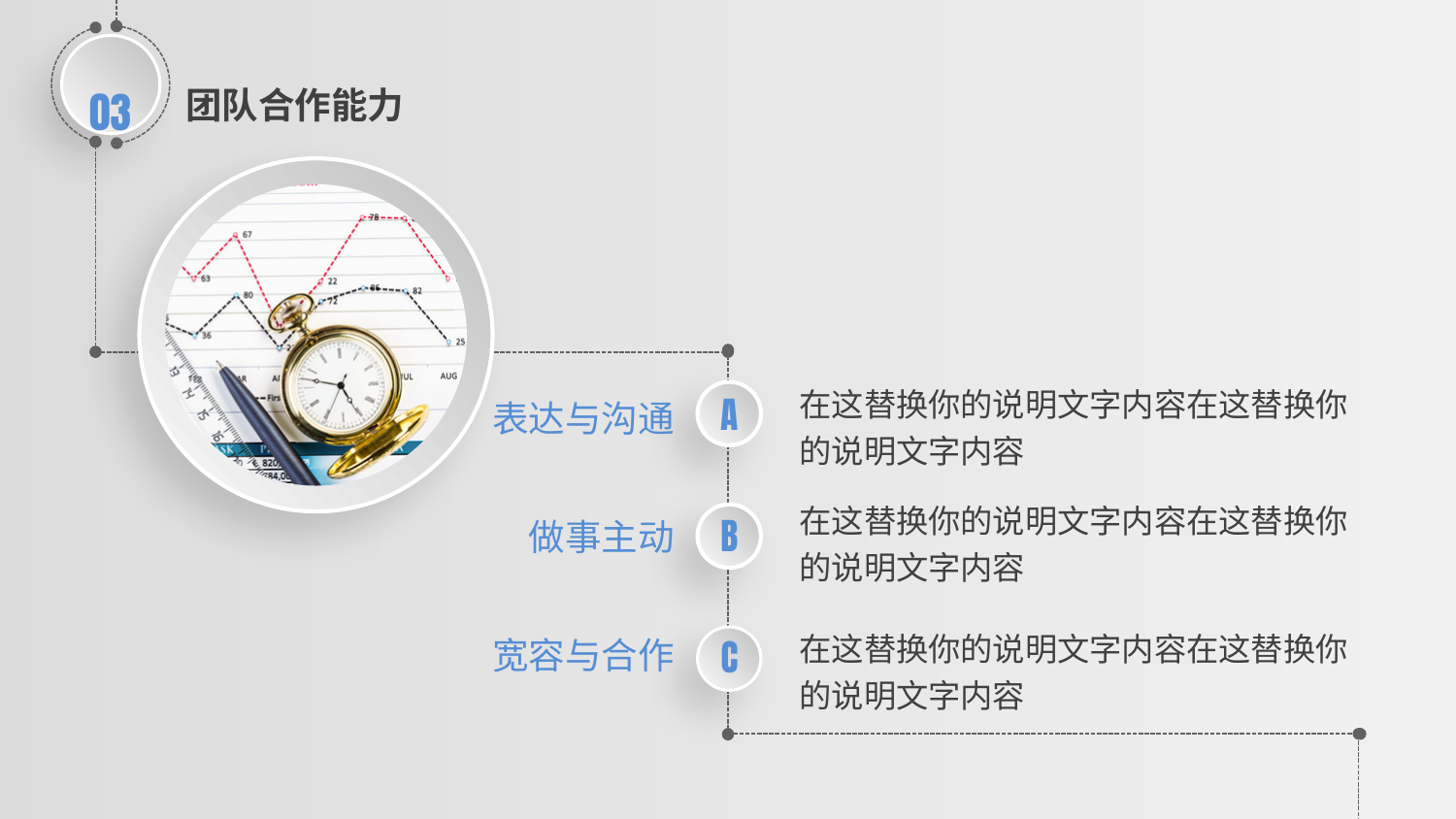

03
团队合作能力

在这替换你的说明文字内容在这替换你的说明文字内容

A
表达与沟通
在这替换你的说明文字内容在这替换你的说明文字内容

做事主动
B
在这替换你的说明文字内容在这替换你的说明文字内容

宽容与合作

C
延时符